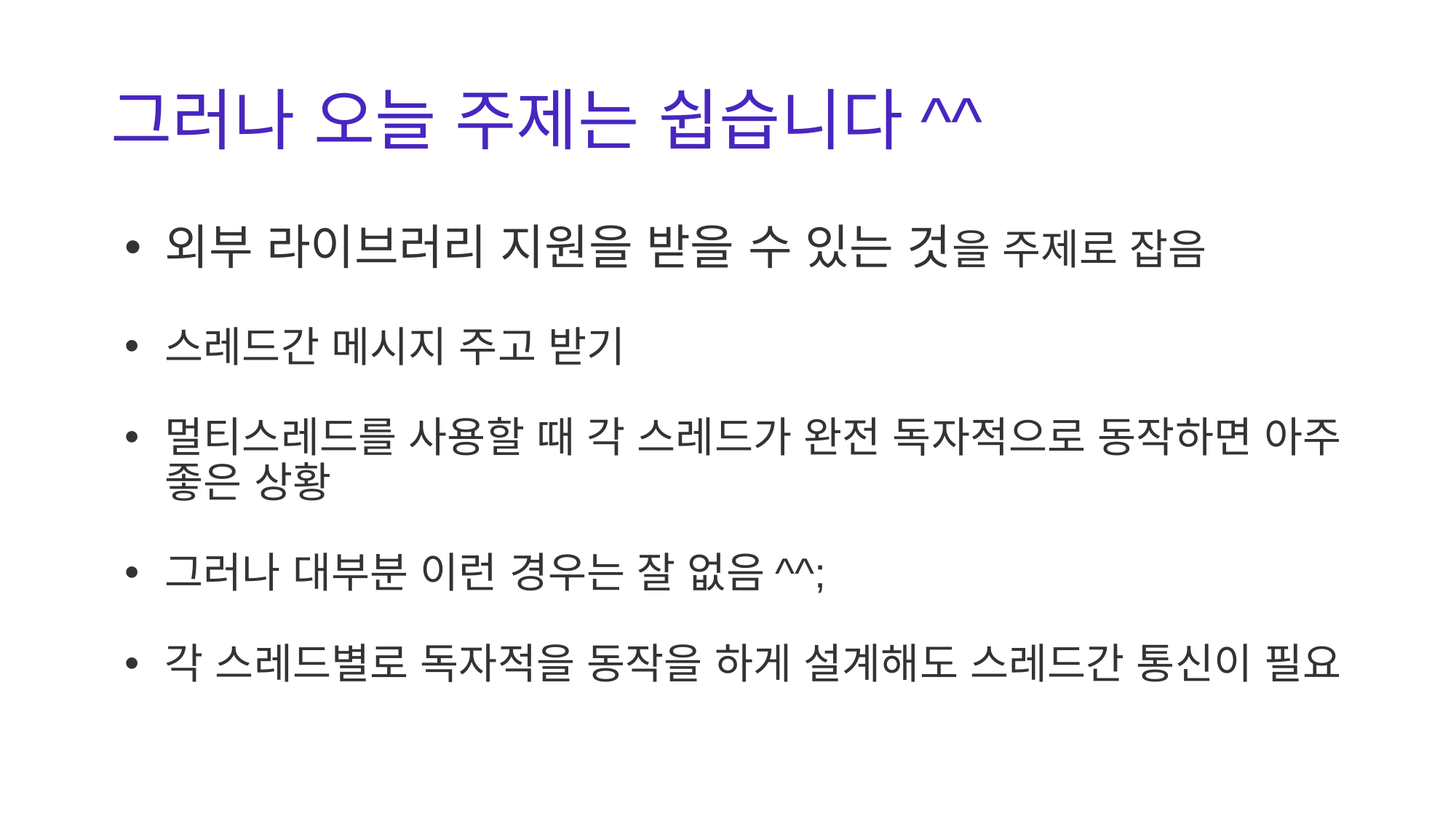

# 그러나 오늘 주제는 쉽습니다^^
외부 라이브러리 지원을 받을 수 있는 것을 주제로 잡음
스레드간 메시지 주고 받기
멀티스레드를 사용할 때 각 스레드가 완전 독자적으로 동작하면 아주 좋은 상황
그러나 대부분 이런 경우는 잘 없음^^;
각 스레드별로 독자적을 동작을 하게 설계해도 스레드간 통신이 필요